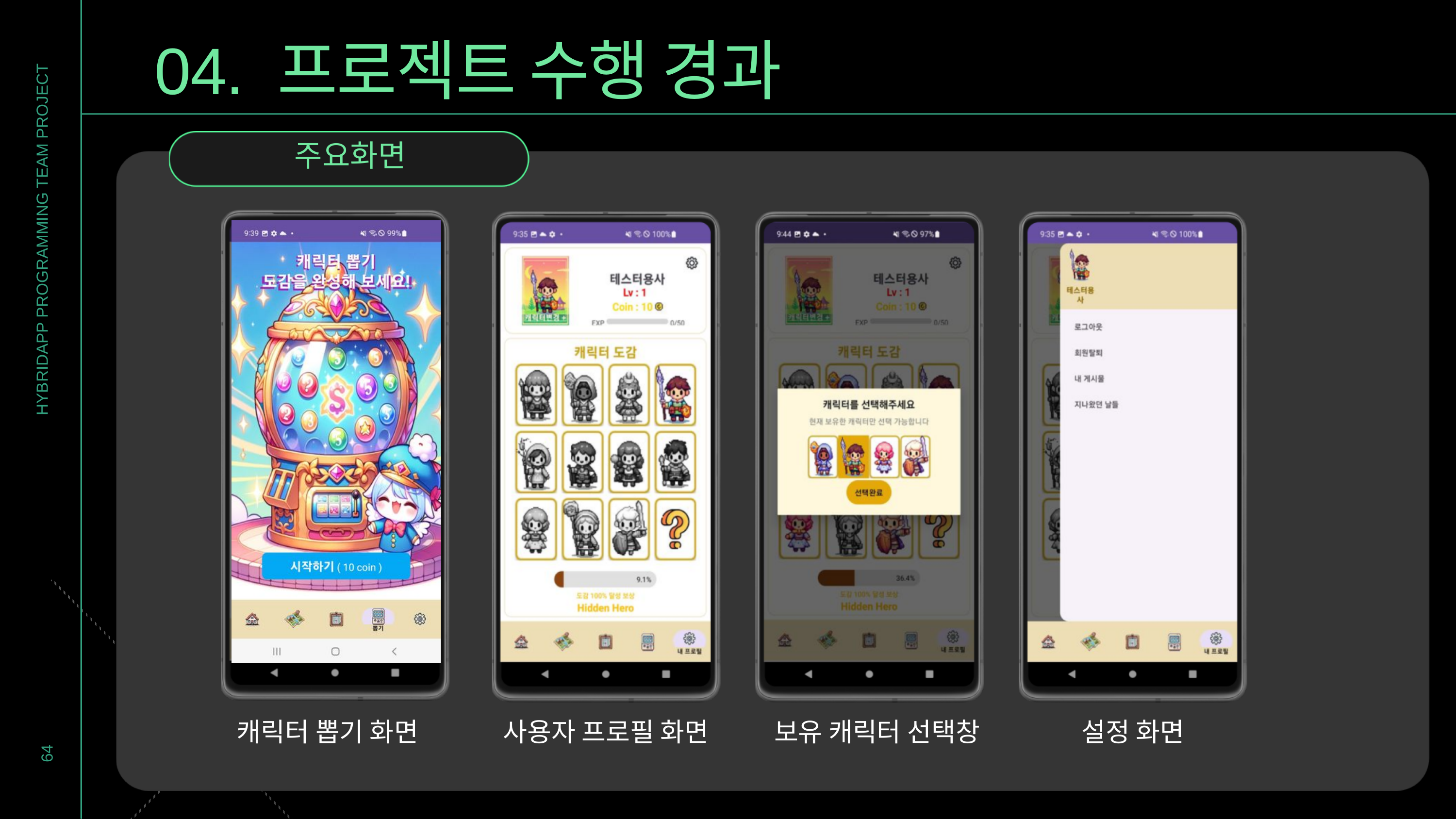

04. 프로젝트 수행 경과

주요화면

HYBRIDAPP PROGRAMMING TEAM PROJECT

64

캐릭터 뽑기 화면
사용자 프로필 화면
보유 캐릭터 선택창
설정 화면